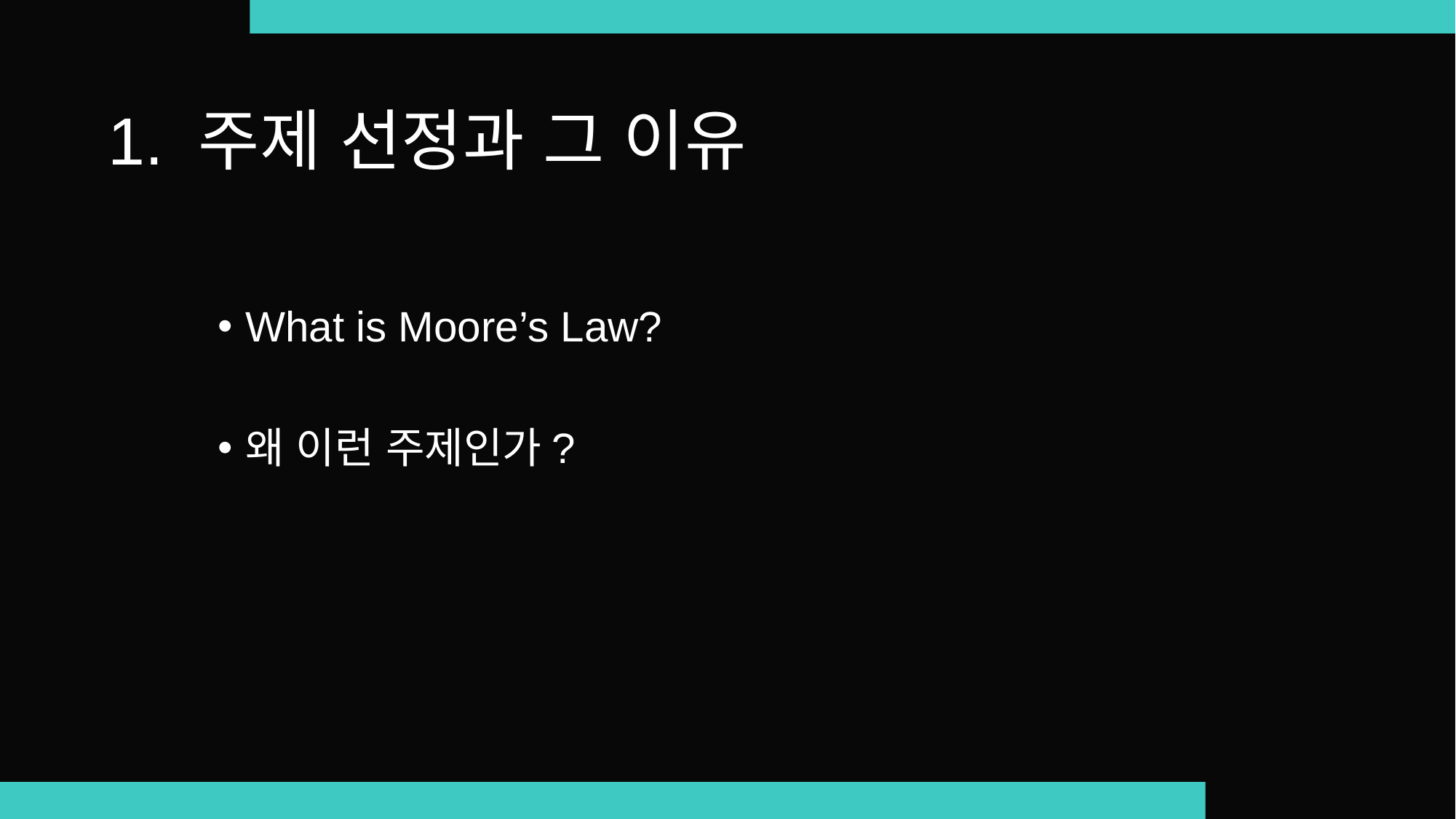

# 1. 주제 선정과 그 이유
What is Moore’s Law?

왜 이런 주제인가?